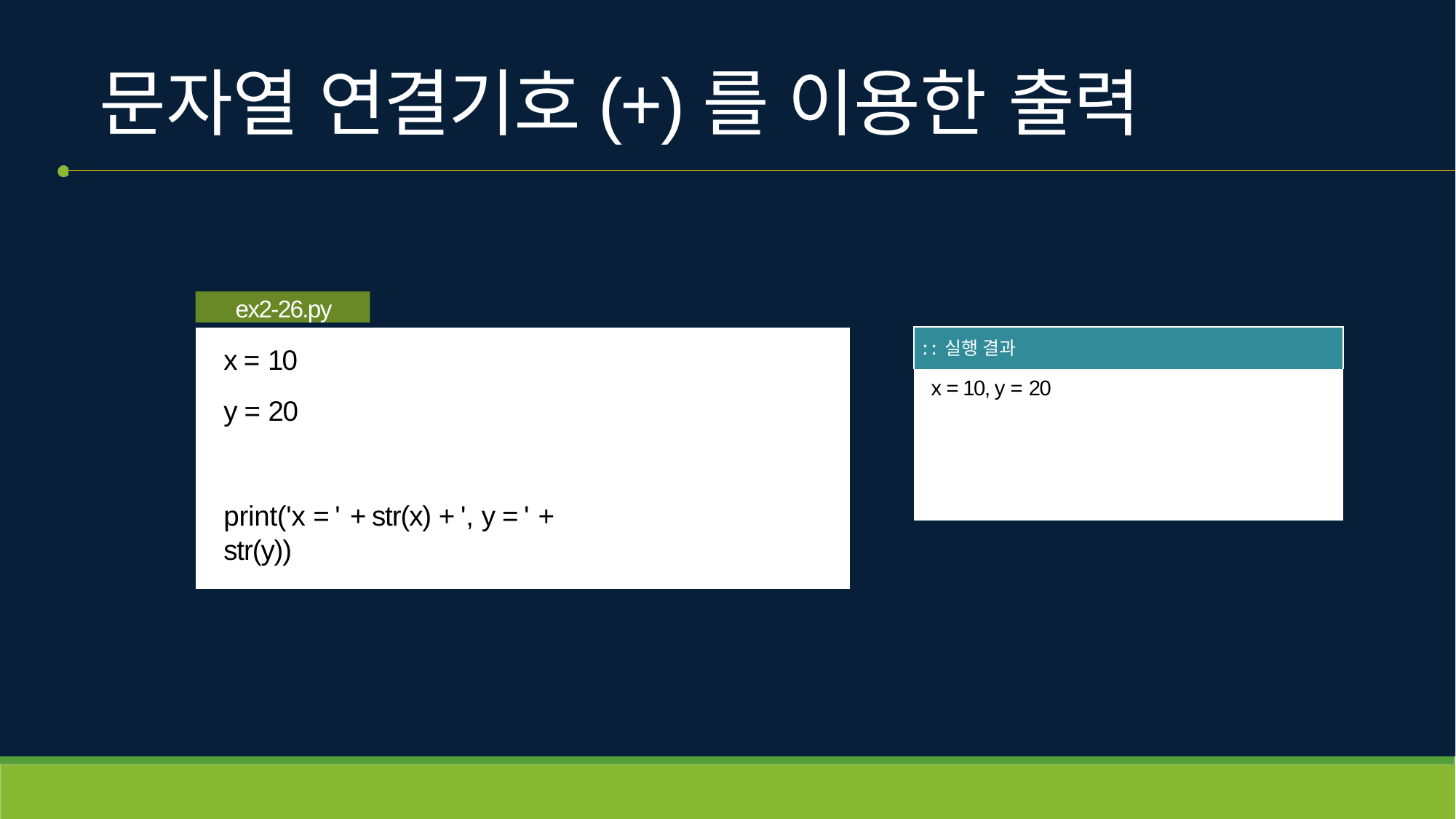

# 문자열 연결기호(+)를 이용한 출력

ex2-26.py
x = 10
y = 20

print('x = ' + str(x) + ', y = ' + str(y))
| ː ː 실행 결과 |
| --- |
| x = 10, y = 20 |